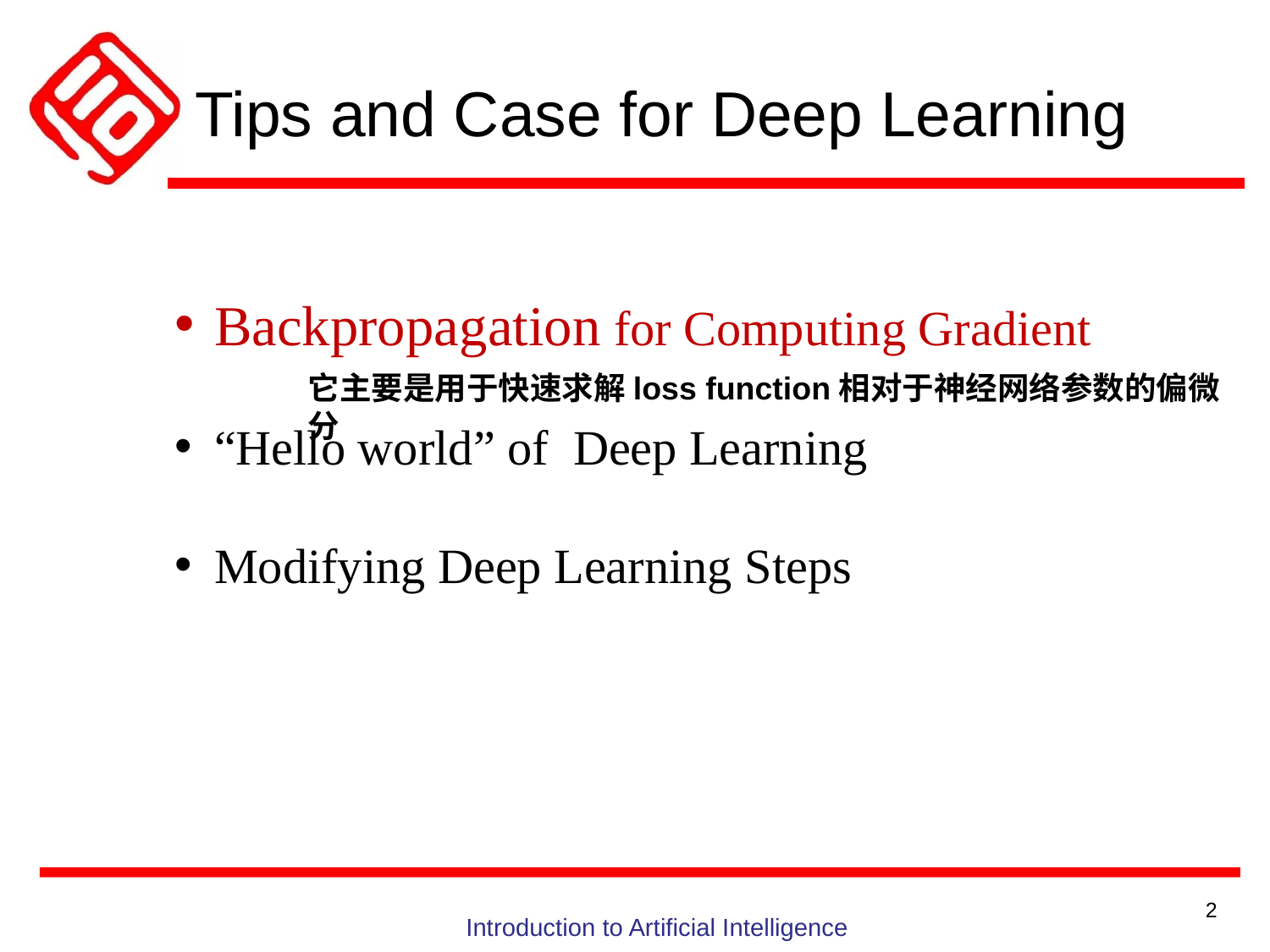

# Tips and Case for Deep Learning
Backpropagation for Computing Gradient

“Hello world” of  Deep Learning

Modifying Deep Learning Steps
它主要是用于快速求解loss function相对于神经网络参数的偏微分
2
Introduction to Artificial Intelligence